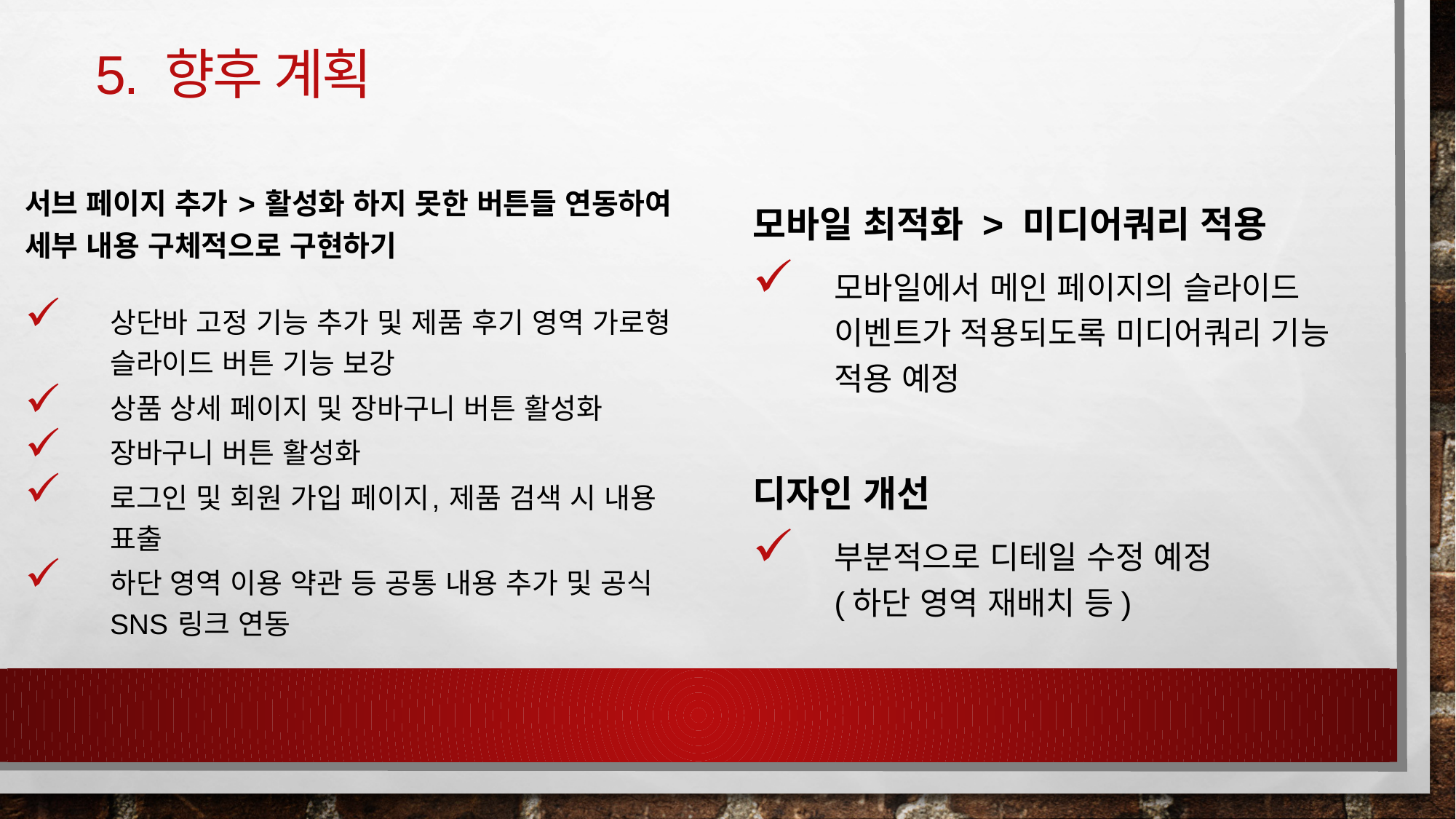

# 5. 향후 계획
서브 페이지 추가 > 활성화 하지 못한 버튼들 연동하여 세부 내용 구체적으로 구현하기

상단바 고정 기능 추가 및 제품 후기 영역 가로형 슬라이드 버튼 기능 보강
상품 상세 페이지 및 장바구니 버튼 활성화
장바구니 버튼 활성화
로그인 및 회원 가입 페이지, 제품 검색 시 내용 표출
하단 영역 이용 약관 등 공통 내용 추가 및 공식 SNS 링크 연동
모바일 최적화 > 미디어쿼리 적용
모바일에서 메인 페이지의 슬라이드 이벤트가 적용되도록 미디어쿼리 기능 적용 예정
디자인 개선
부분적으로 디테일 수정 예정
(하단 영역 재배치 등)